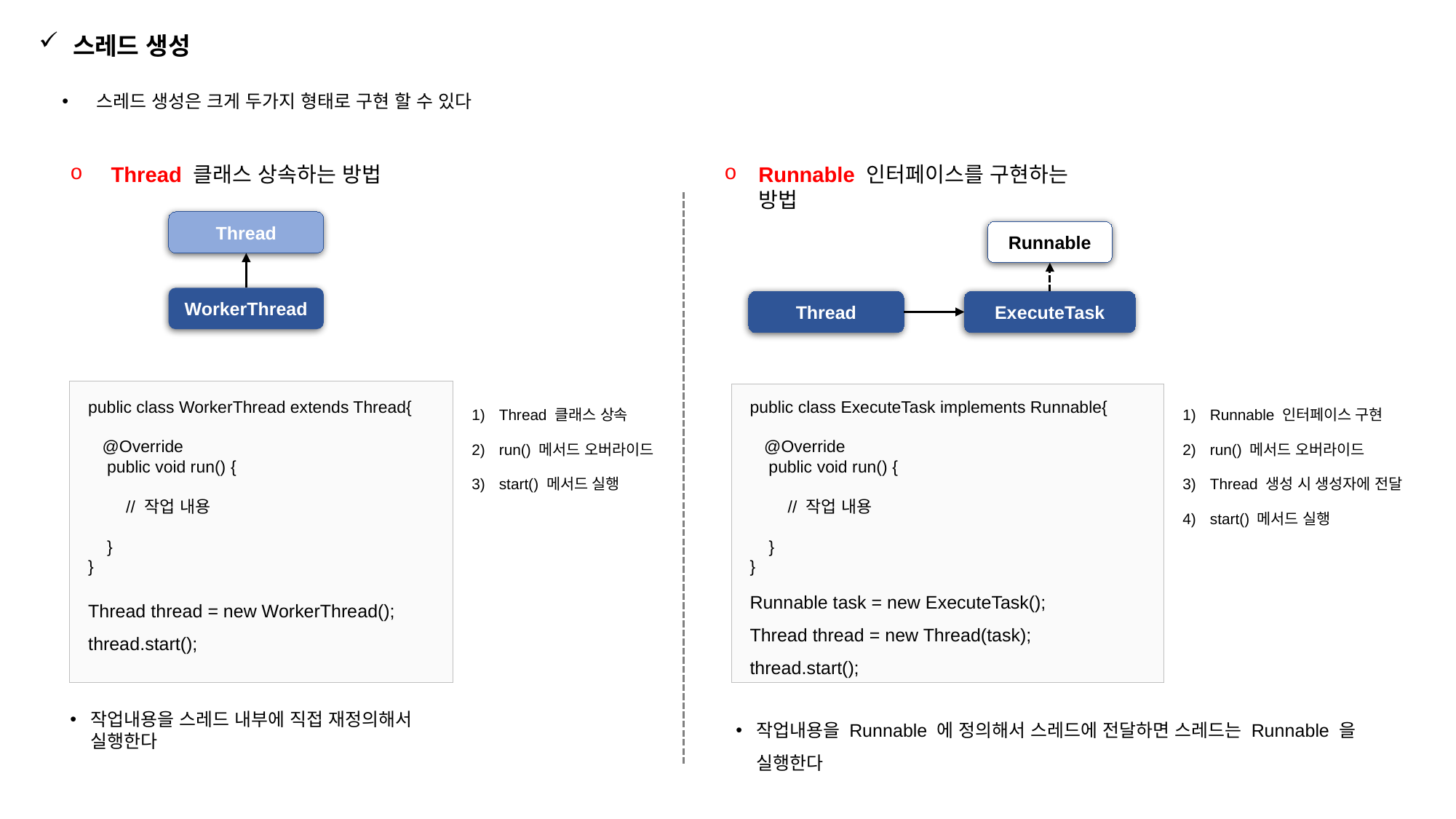

스레드 생성
스레드 생성은 크게 두가지 형태로 구현 할 수 있다
Thread 클래스 상속하는 방법
Runnable 인터페이스를 구현하는 방법
Thread
Runnable
WorkerThread
Thread
ExecuteTask

public class WorkerThread extends Thread{
   @Override
    public void run() {
        // 작업 내용
    }
}
Thread 클래스 상속
run() 메서드 오버라이드
start() 메서드 실행
Runnable 인터페이스 구현
run() 메서드 오버라이드
Thread 생성 시 생성자에 전달
start() 메서드 실행
public class ExecuteTask implements Runnable{
   @Override
    public void run() {
        // 작업 내용
    }
}
Runnable task = new ExecuteTask();
Thread thread = new Thread(task);
thread.start();
Thread thread = new WorkerThread();
thread.start();
작업내용을 스레드 내부에 직접 재정의해서 실행한다
작업내용을 Runnable 에 정의해서 스레드에 전달하면 스레드는 Runnable 을 실행한다